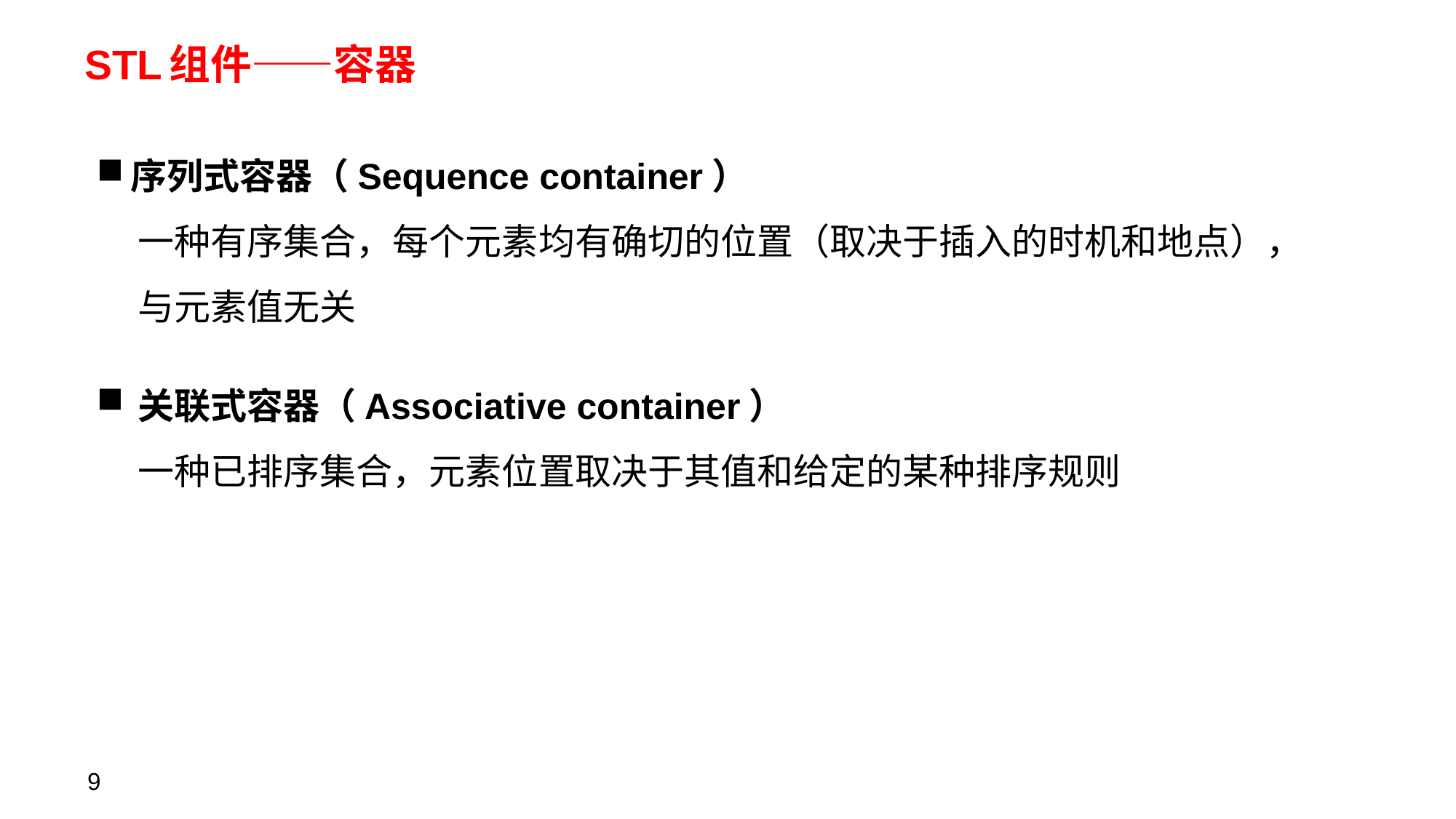

# STL组件——容器
序列式容器（Sequence container）
    一种有序集合，每个元素均有确切的位置（取决于插入的时机和地点），
    与元素值无关
关联式容器（Associative container）
    一种已排序集合，元素位置取决于其值和给定的某种排序规则
9